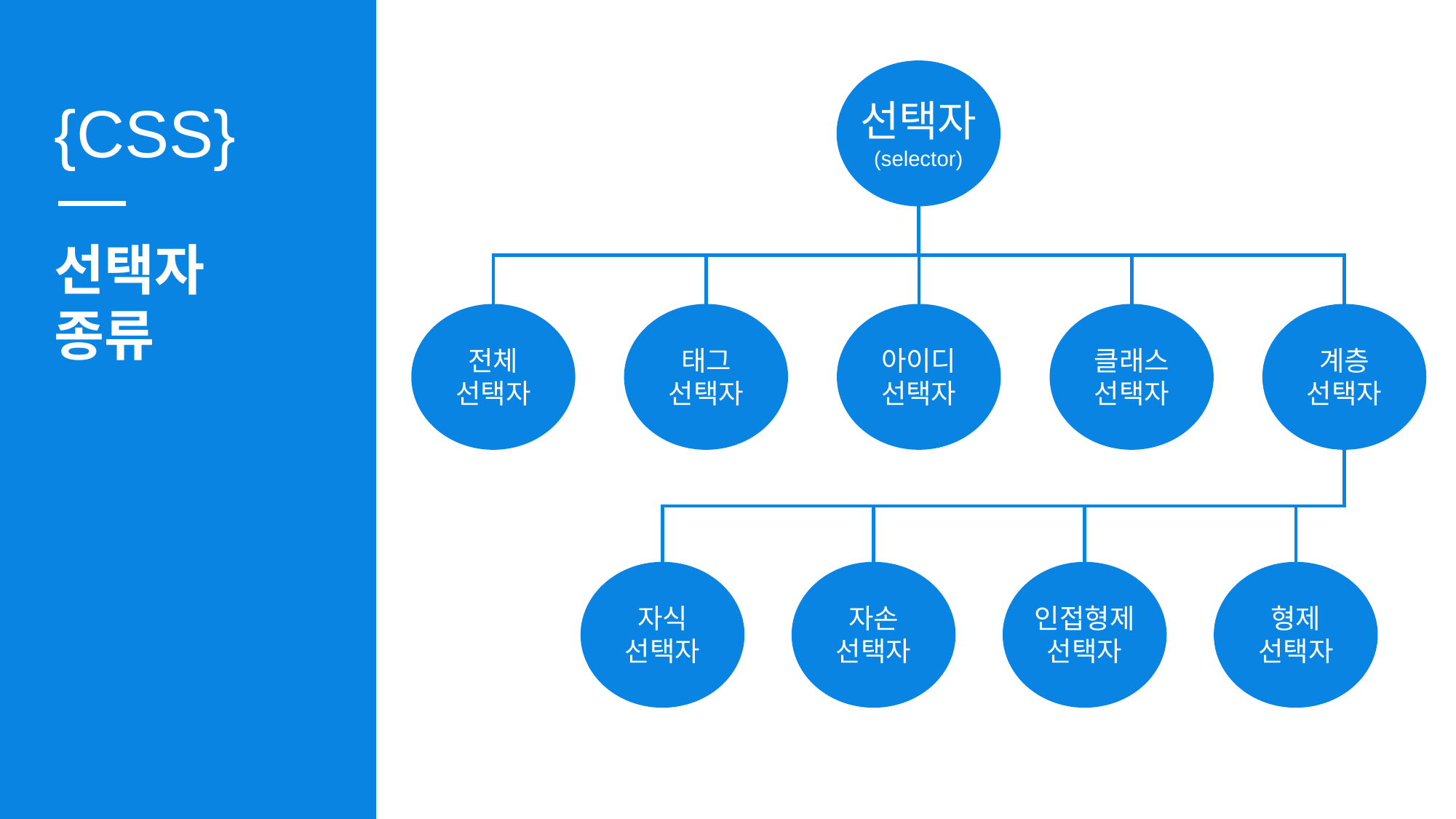

선택자
(selector)
선택자
종류

전체
선택자

태그
선택자

아이디
선택자

클래스
선택자

계층
선택자

자식
선택자
자손
선택자
인접형제
선택자
형제
선택자